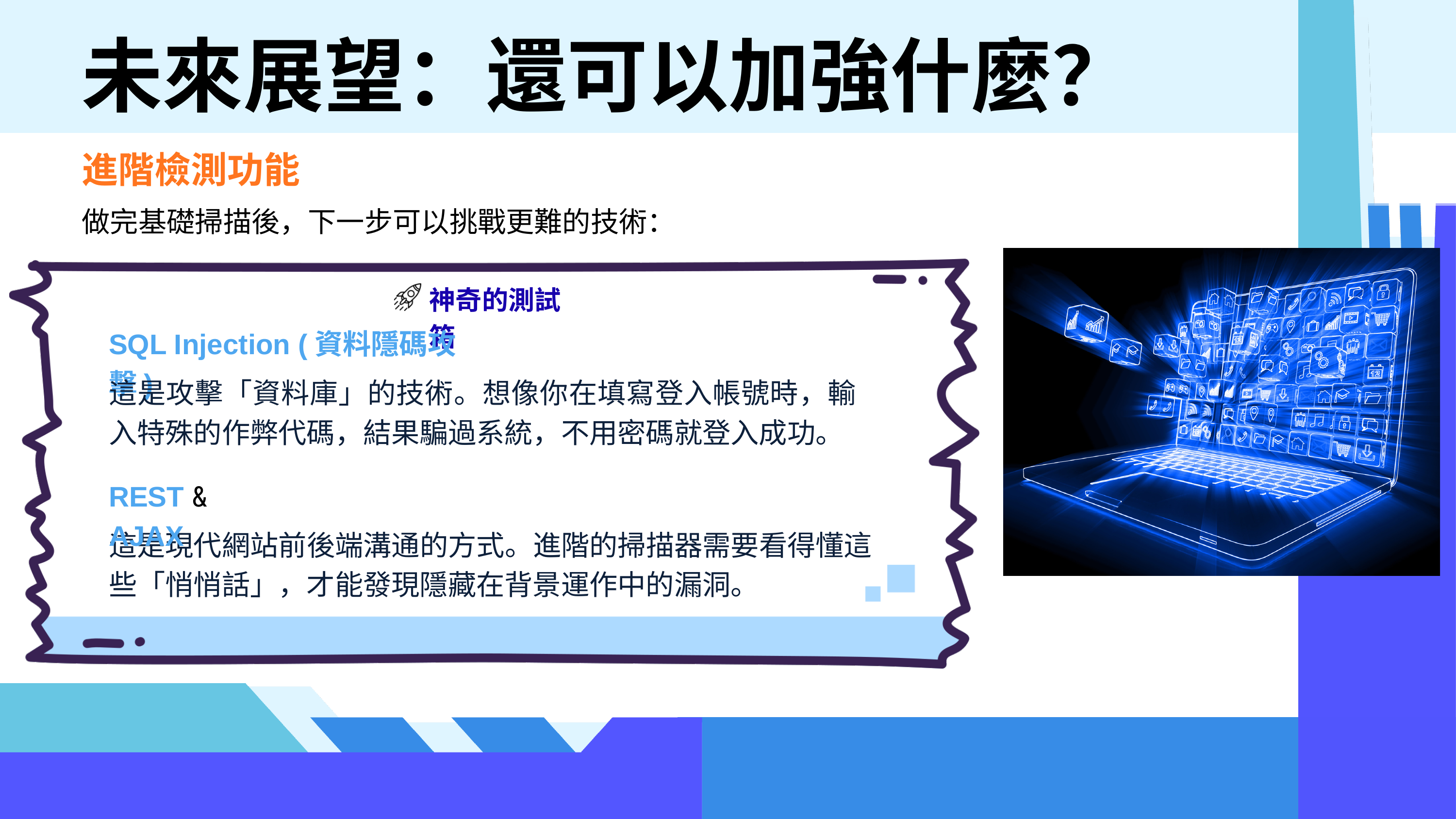

未來展望：還可以加強什麼？
進階檢測功能
做完基礎掃描後，下一步可以挑戰更難的技術：

神奇的測試箱

SQL Injection (資料隱碼攻擊)

這是攻擊「資料庫」的技術。想像你在填寫登入帳號時，輸入特殊的作弊代碼，結果騙過系統，不用密碼就登入成功。
REST & AJAX
這是現代網站前後端溝通的方式。進階的掃描器需要看得懂這些「悄悄話」，才能發現隱藏在背景運作中的漏洞。